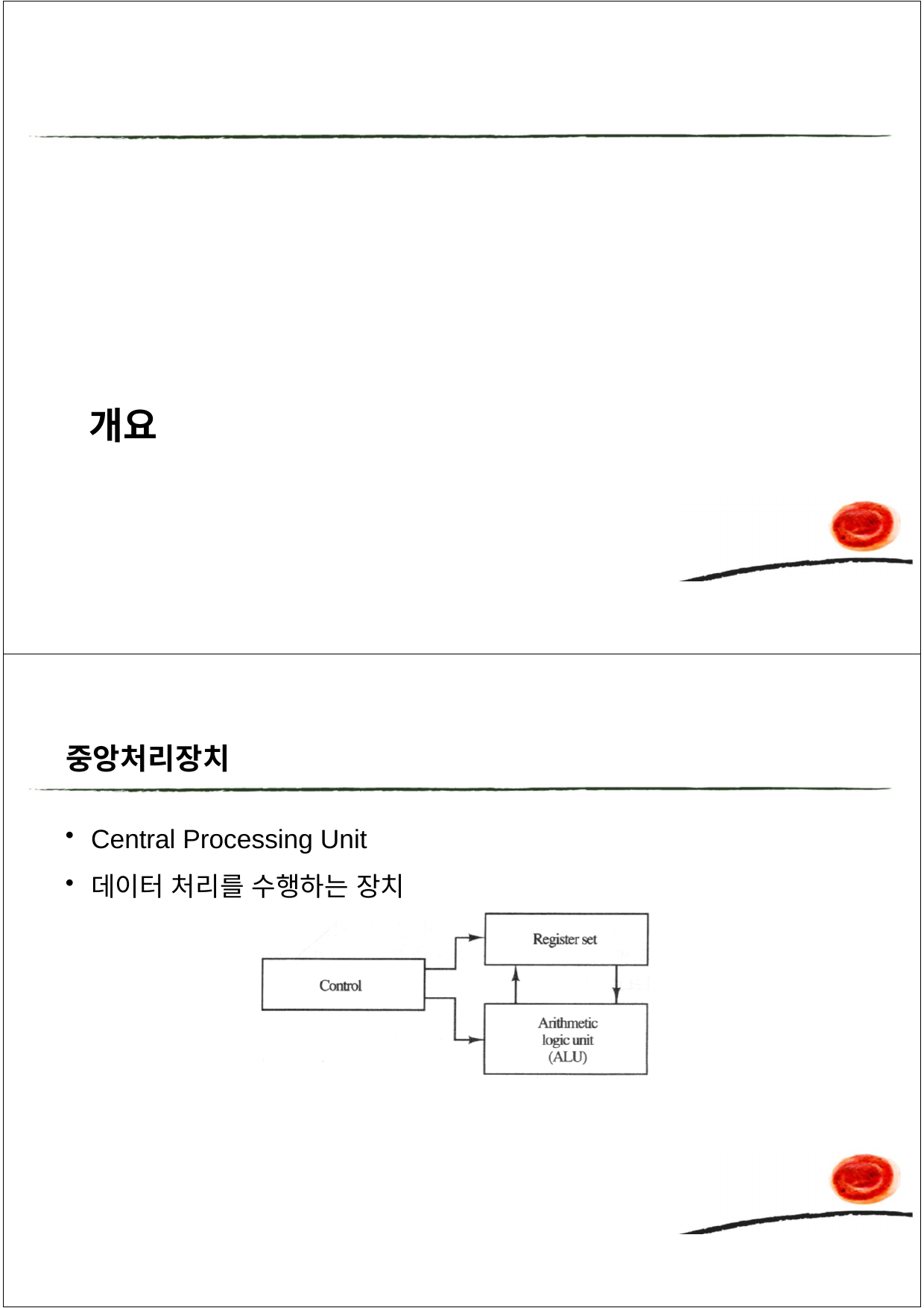

개요

중앙처리장치

Central Processing Unit
데이터 처리를 수행하는 장치